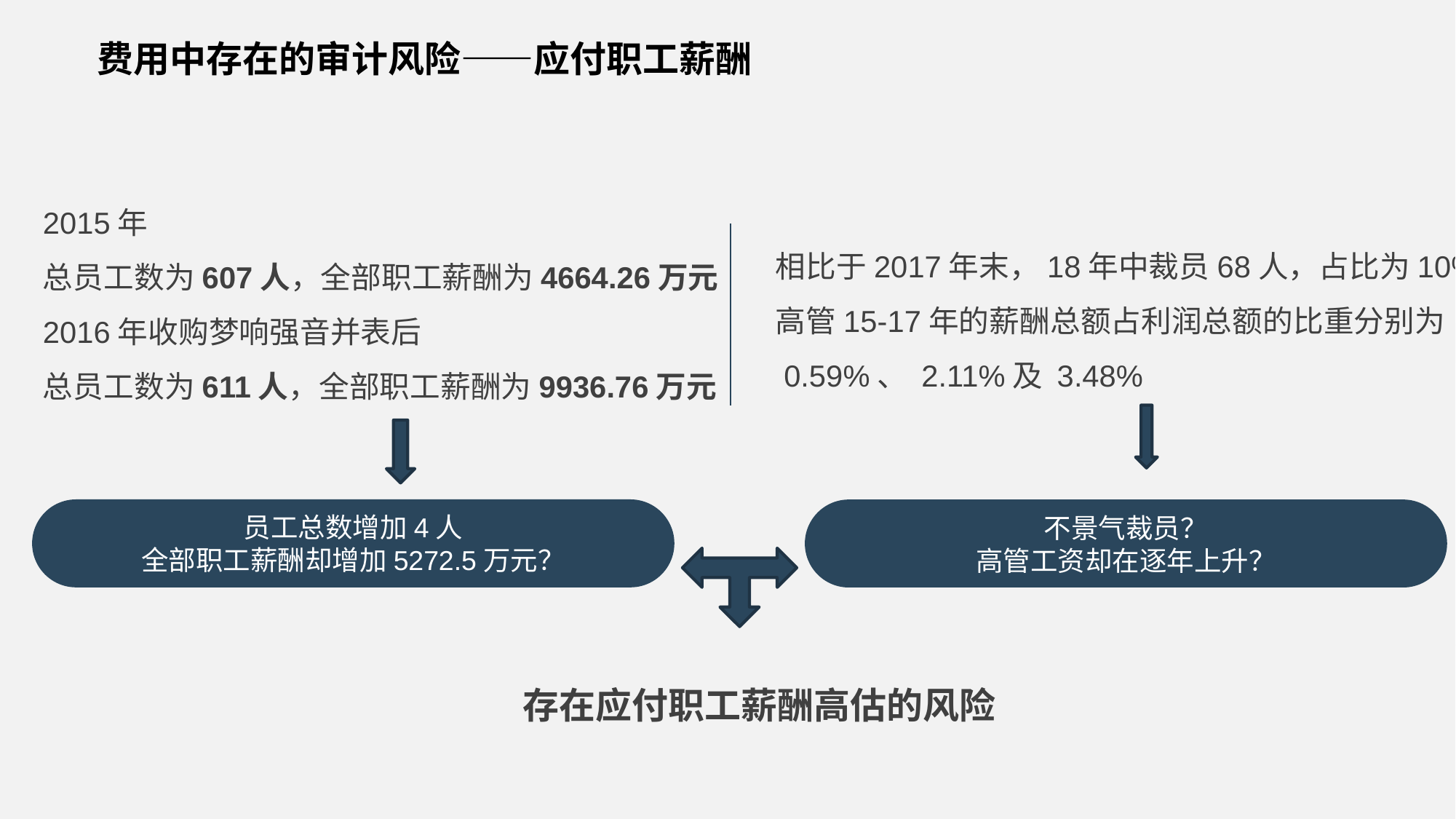

费用中存在的审计风险——应付职工薪酬
2015年
总员工数为607人，全部职工薪酬为4664.26万元
2016年收购梦响强音并表后
总员工数为611人，全部职工薪酬为9936.76万元
相比于2017年末，18年中裁员68人，占比为10%
高管15-17年的薪酬总额占利润总额的比重分别为
 0.59%、 2.11%及 3.48%

员工总数增加4人
全部职工薪酬却增加5272.5万元？
不景气裁员？
高管工资却在逐年上升？

存在应付职工薪酬高估的风险